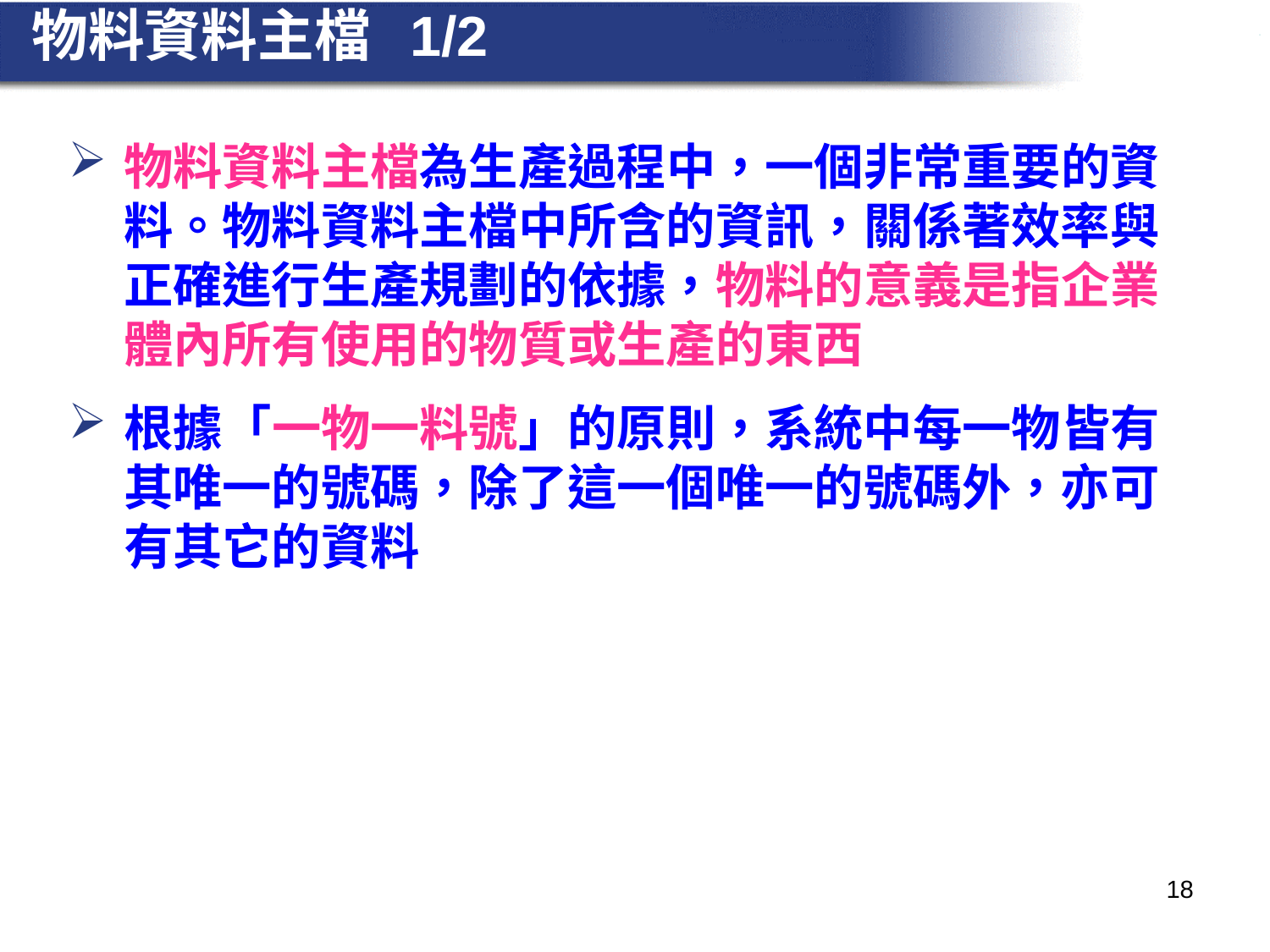

# 物料資料主檔  1/2
物料資料主檔為生產過程中，一個非常重要的資料。物料資料主檔中所含的資訊，關係著效率與正確進行生產規劃的依據，物料的意義是指企業體內所有使用的物質或生產的東西
根據「一物一料號」的原則，系統中每一物皆有其唯一的號碼，除了這一個唯一的號碼外，亦可有其它的資料
18